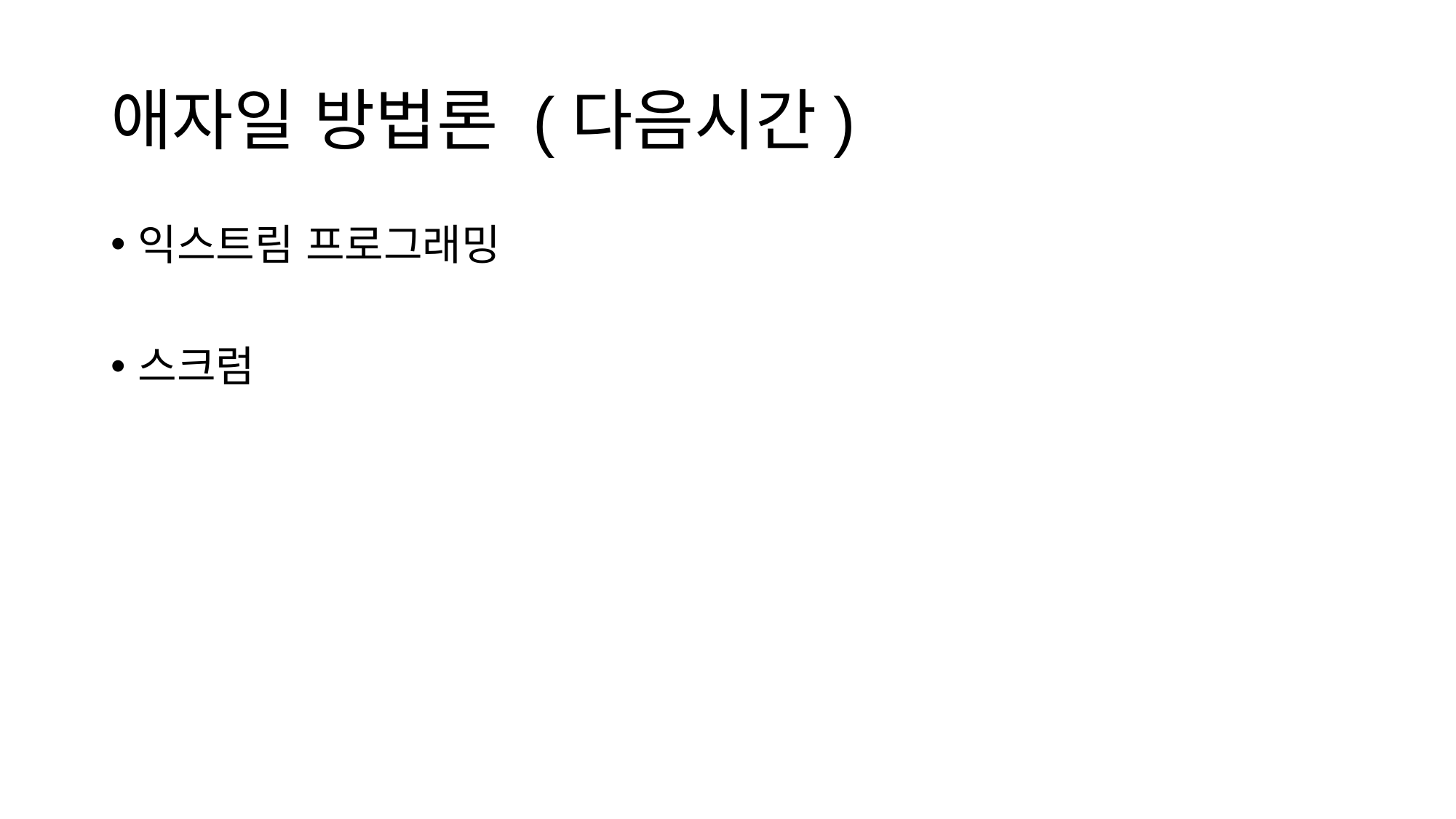

# 애자일 방법론 (다음시간)
익스트림 프로그래밍

스크럼